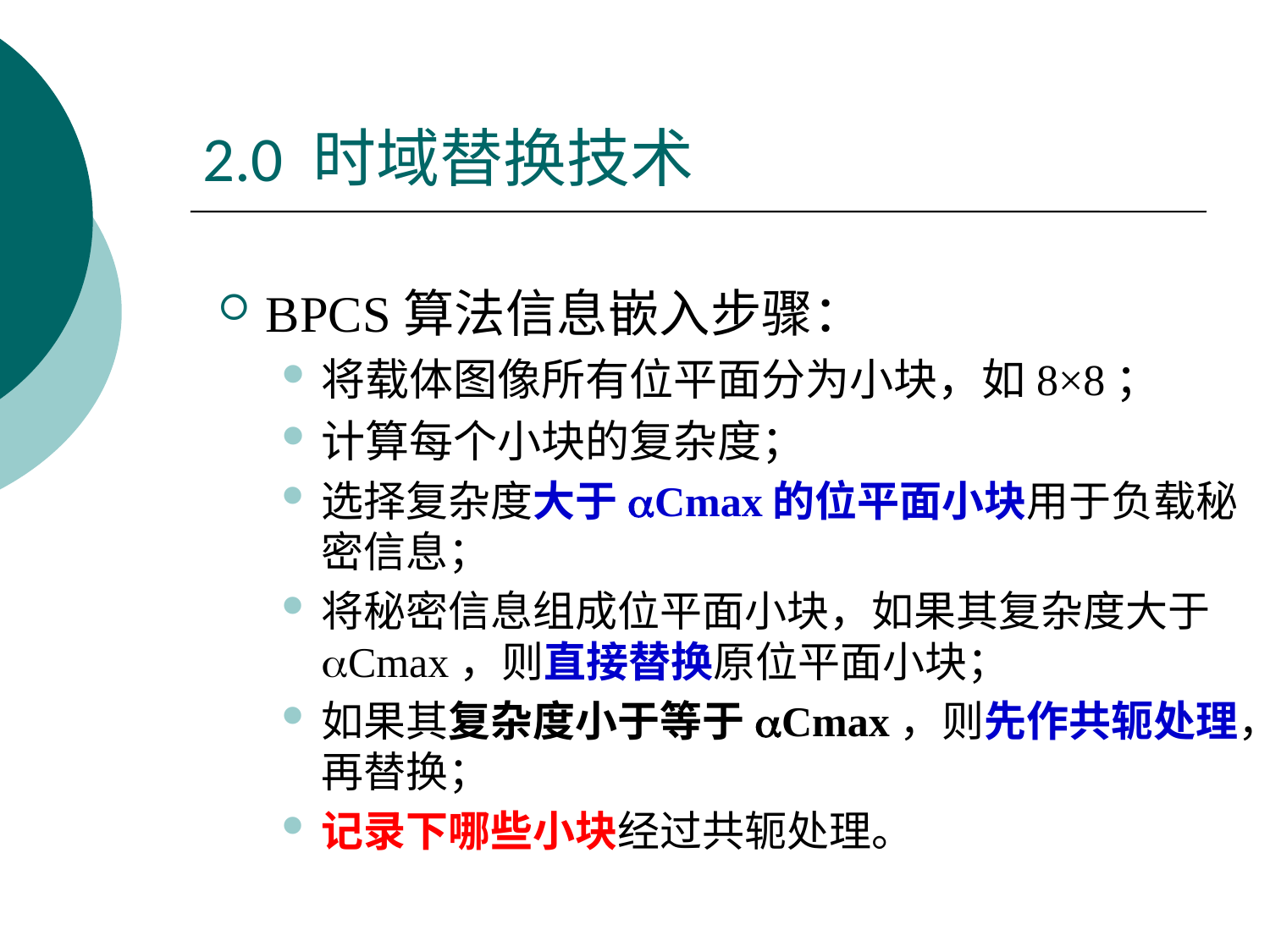

# 2.0 时域替换技术
BPCS算法信息嵌入步骤：
将载体图像所有位平面分为小块，如8×8；
计算每个小块的复杂度；
选择复杂度大于αCmax的位平面小块用于负载秘密信息；
将秘密信息组成位平面小块，如果其复杂度大于αCmax，则直接替换原位平面小块；
如果其复杂度小于等于αCmax，则先作共轭处理，再替换；
记录下哪些小块经过共轭处理。